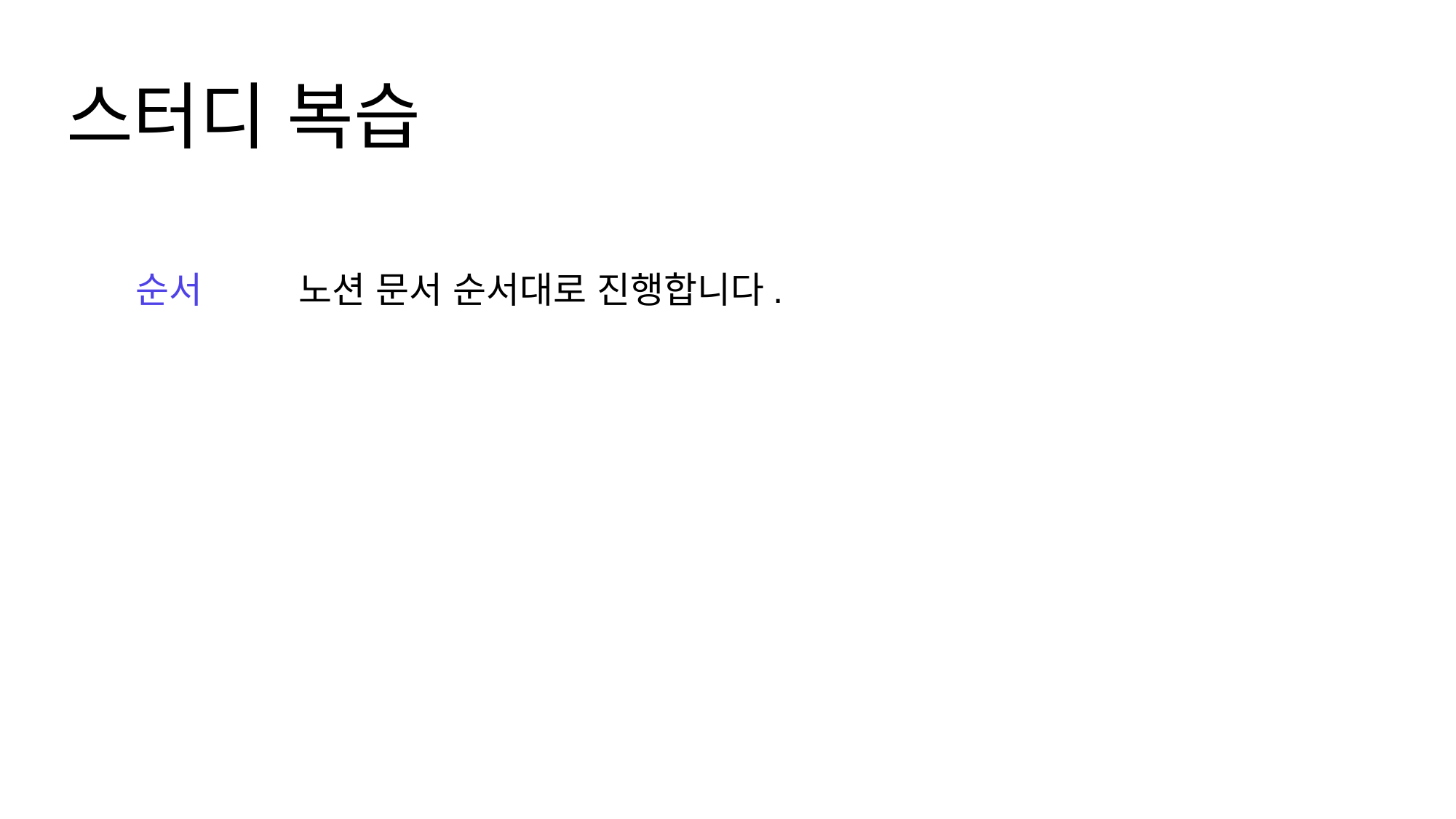

스터디 복습
순서
노션 문서 순서대로 진행합니다.